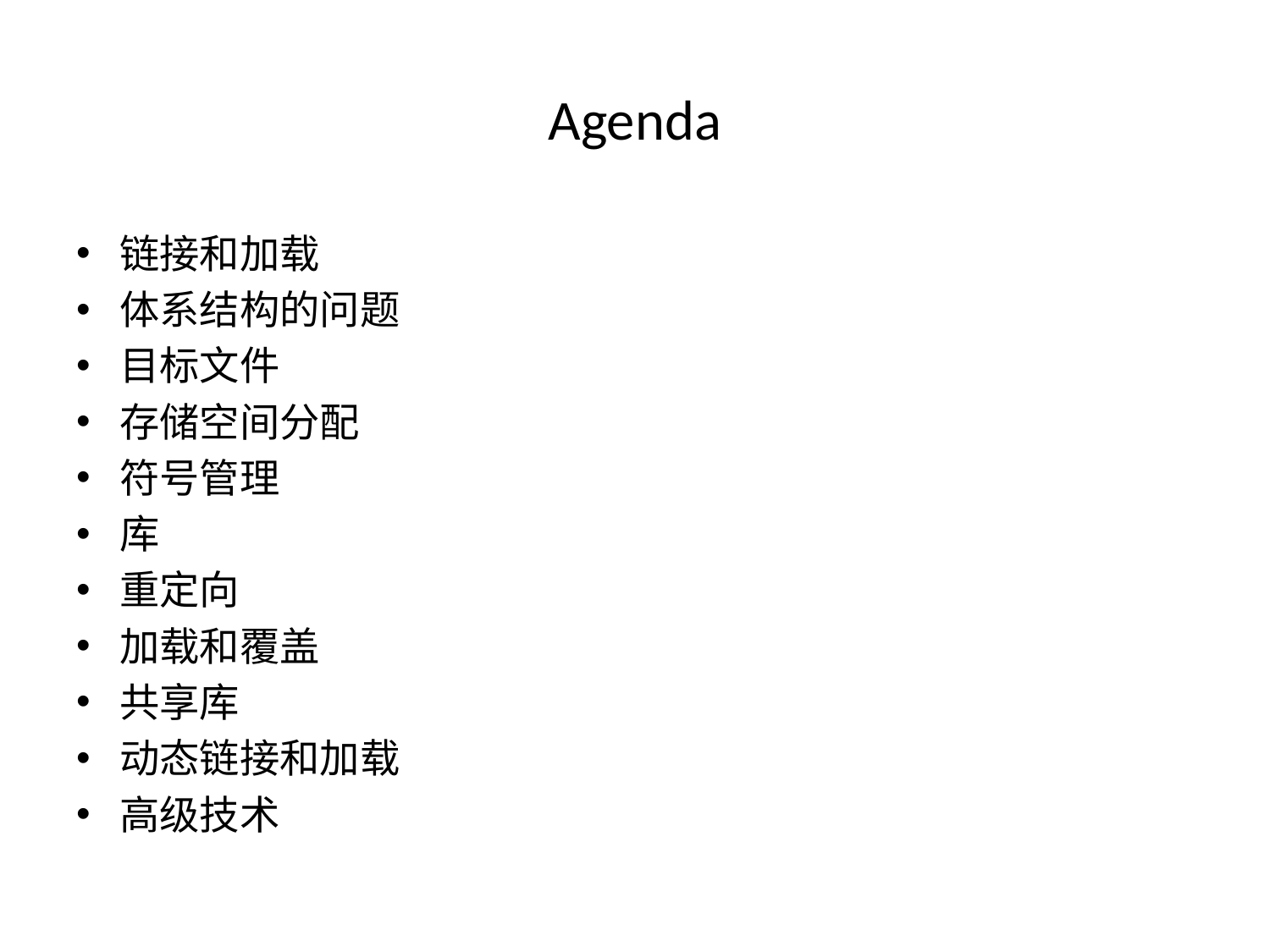

# Agenda
链接和加载
体系结构的问题
目标文件
存储空间分配
符号管理
库
重定向
加载和覆盖
共享库
动态链接和加载
高级技术